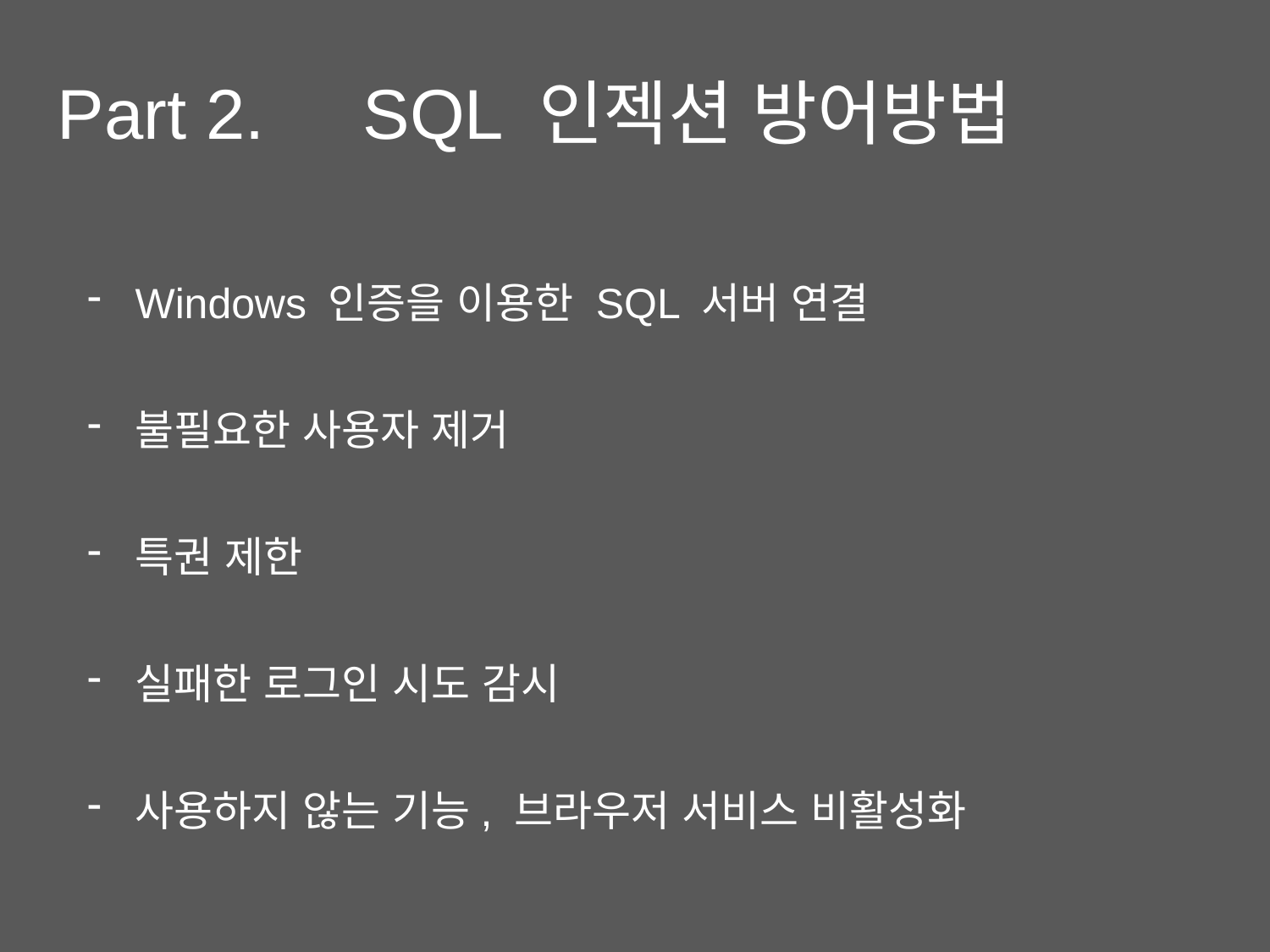

Part 2.     SQL 인젝션 방어방법
Windows 인증을 이용한 SQL 서버 연결

불필요한 사용자 제거

특권 제한

실패한 로그인 시도 감시

사용하지 않는 기능, 브라우저 서비스 비활성화